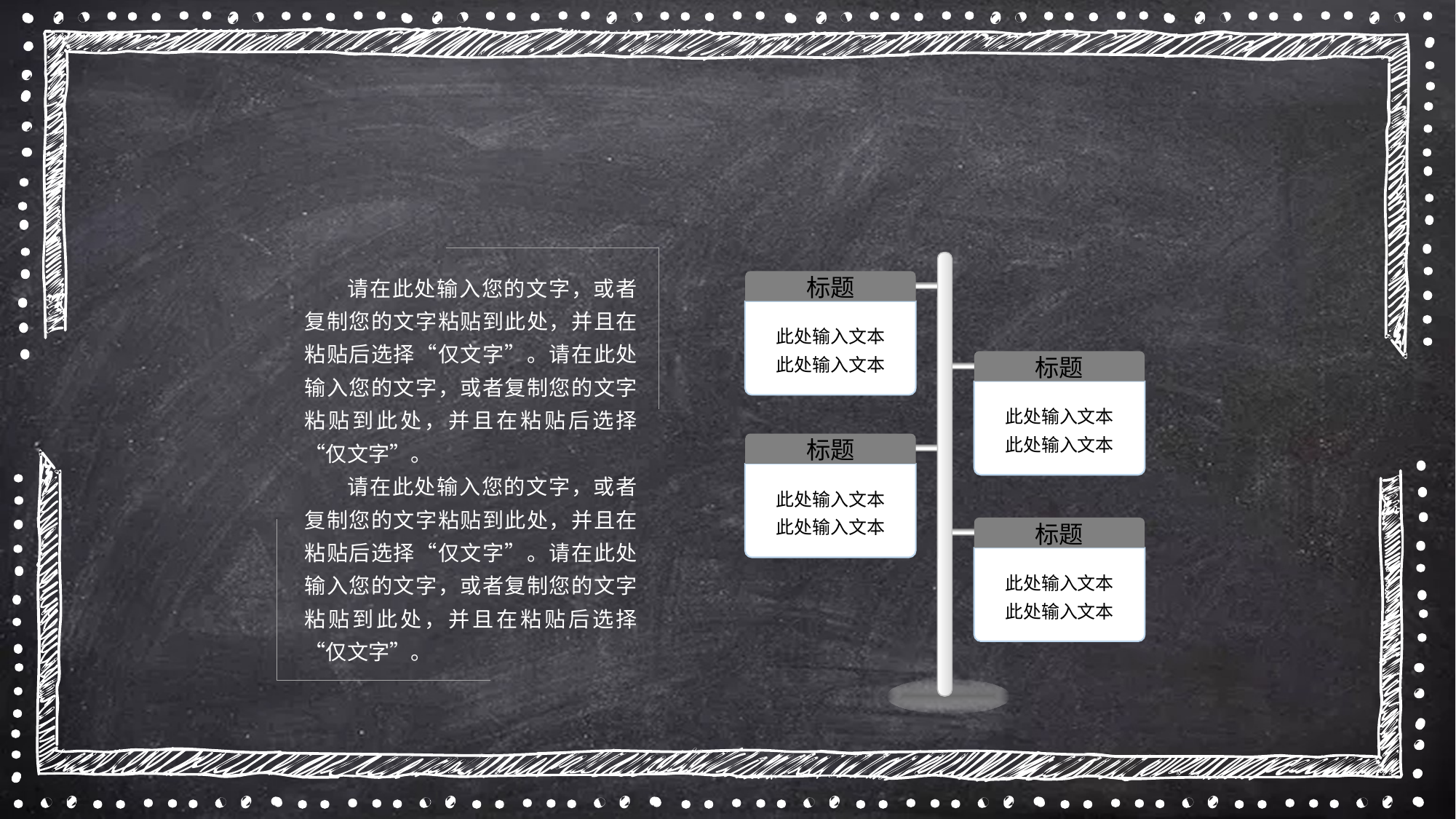

请在此处输入您的文字，或者复制您的文字粘贴到此处，并且在粘贴后选择“仅文字”。请在此处输入您的文字，或者复制您的文字粘贴到此处，并且在粘贴后选择“仅文字”。
请在此处输入您的文字，或者复制您的文字粘贴到此处，并且在粘贴后选择“仅文字”。请在此处输入您的文字，或者复制您的文字粘贴到此处，并且在粘贴后选择“仅文字”。
标题

此处输入文本
此处输入文本
标题

此处输入文本
此处输入文本
标题

此处输入文本
此处输入文本
标题
此处输入文本
此处输入文本